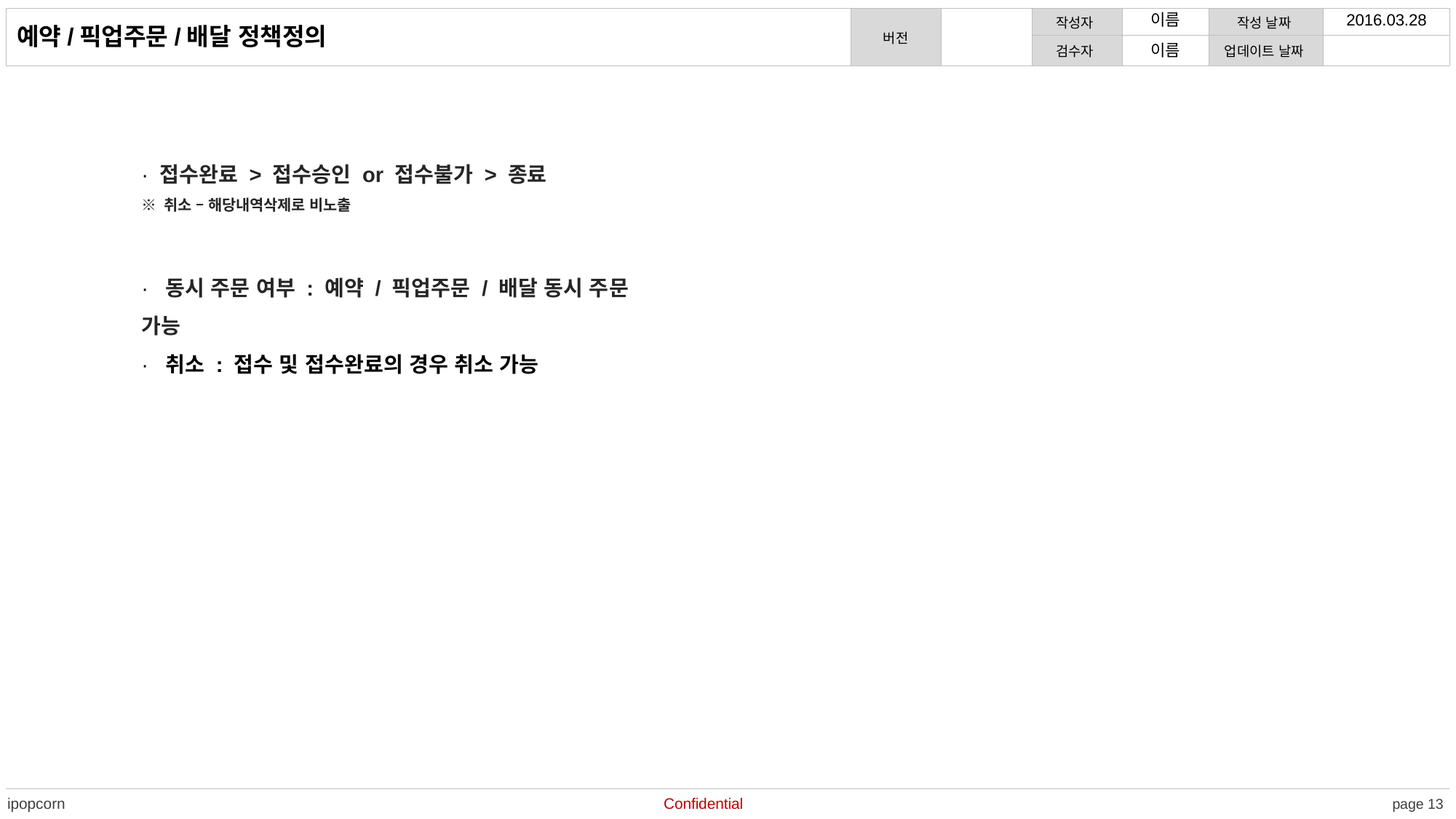

이름
2016.03.28
예약/픽업주문/배달 정책정의

이름
· 접수완료 > 접수승인 or 접수불가 > 종료
※ 취소 – 해당내역삭제로 비노출
·  동시 주문 여부 : 예약 / 픽업주문 / 배달 동시 주문 가능
·  취소 : 접수 및 접수완료의 경우 취소 가능